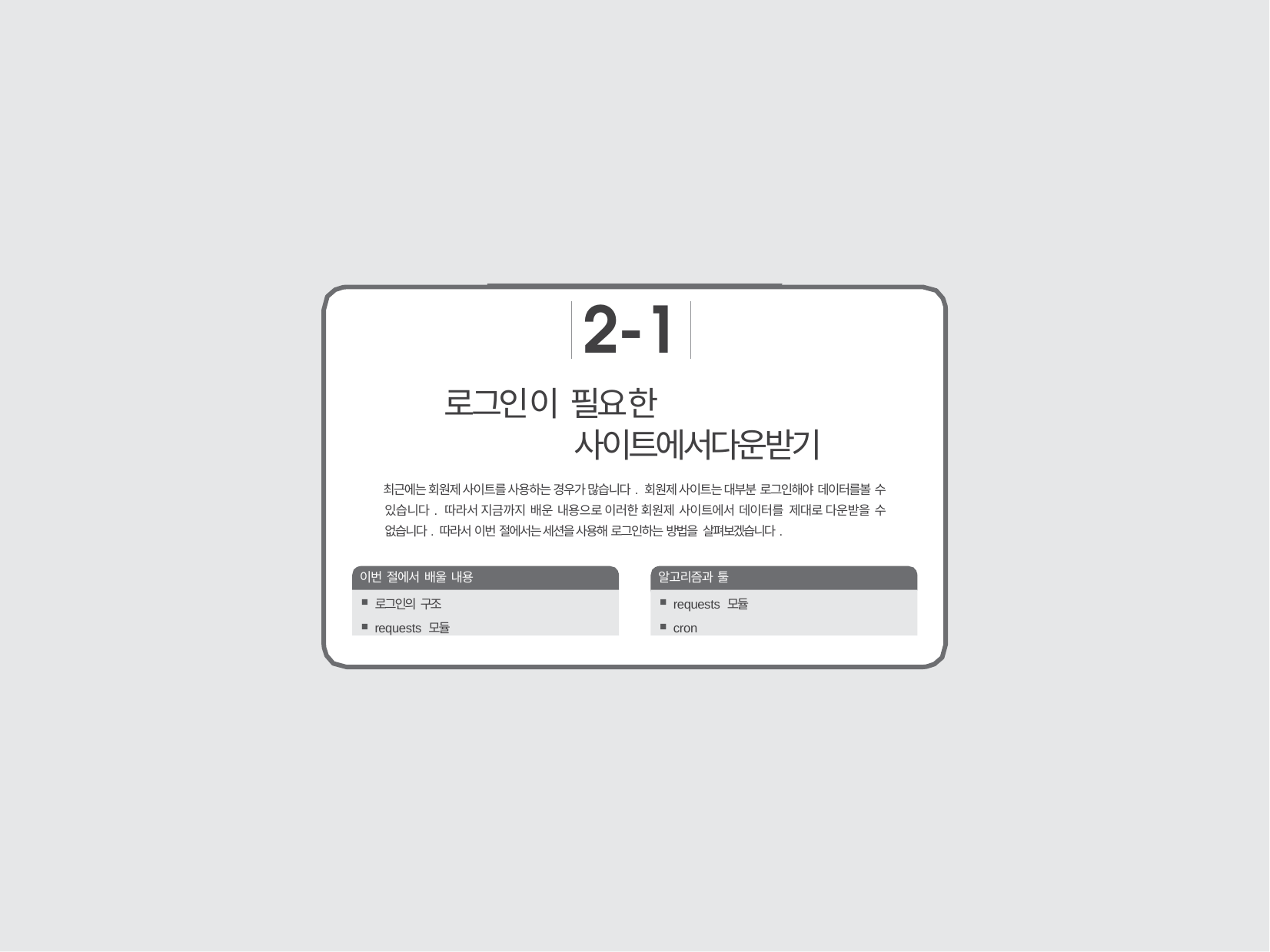

2-1

# 로그인이 필요한 사이트에서다운받기
최근에는 회원제 사이트를 사용하는 경우가 많습니다. 회원제 사이트는 대부분 로그인해야  데이터를볼 수 있습니다. 따라서 지금까지 배운 내용으로 이러한 회원제 사이트에서 데이터를  제대로 다운받을 수 없습니다. 따라서 이번 절에서는 세션을 사용해 로그인하는 방법을  살펴보겠습니다.

이번  절에서  배울 내용
알고리즘과 툴
로그인의 구조
requests 모듈
requests 모듈
cron